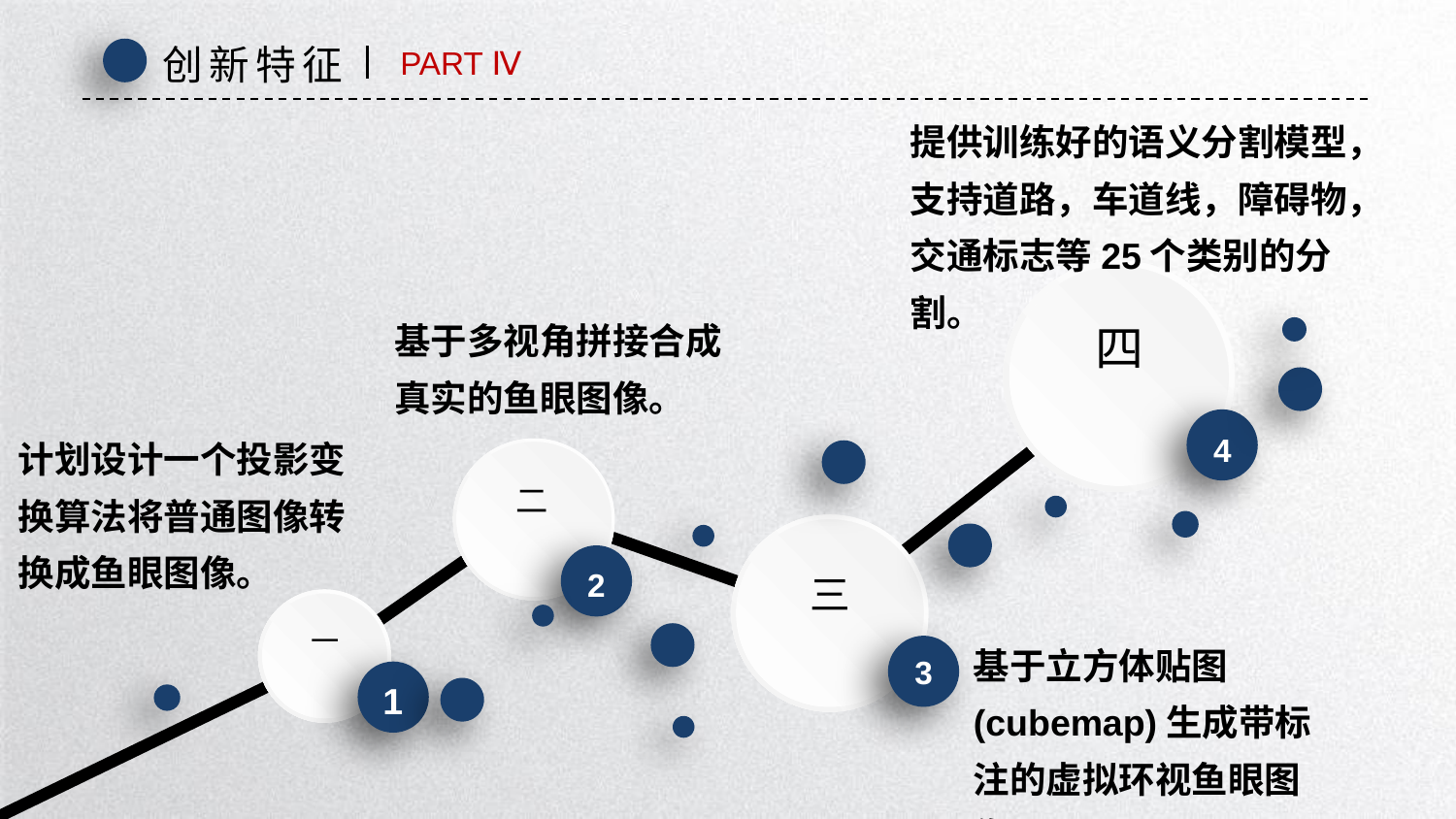

创新特征
PART Ⅳ

提供训练好的语义分割模型，支持道路，车道线，障碍物，交通标志等25个类别的分割。

四
基于多视角拼接合成真实的鱼眼图像。

4
计划设计一个投影变换算法将普通图像转换成鱼眼图像。

二

三

2

一

基于立方体贴图(cubemap)生成带标注的虚拟环视鱼眼图像。

3

1